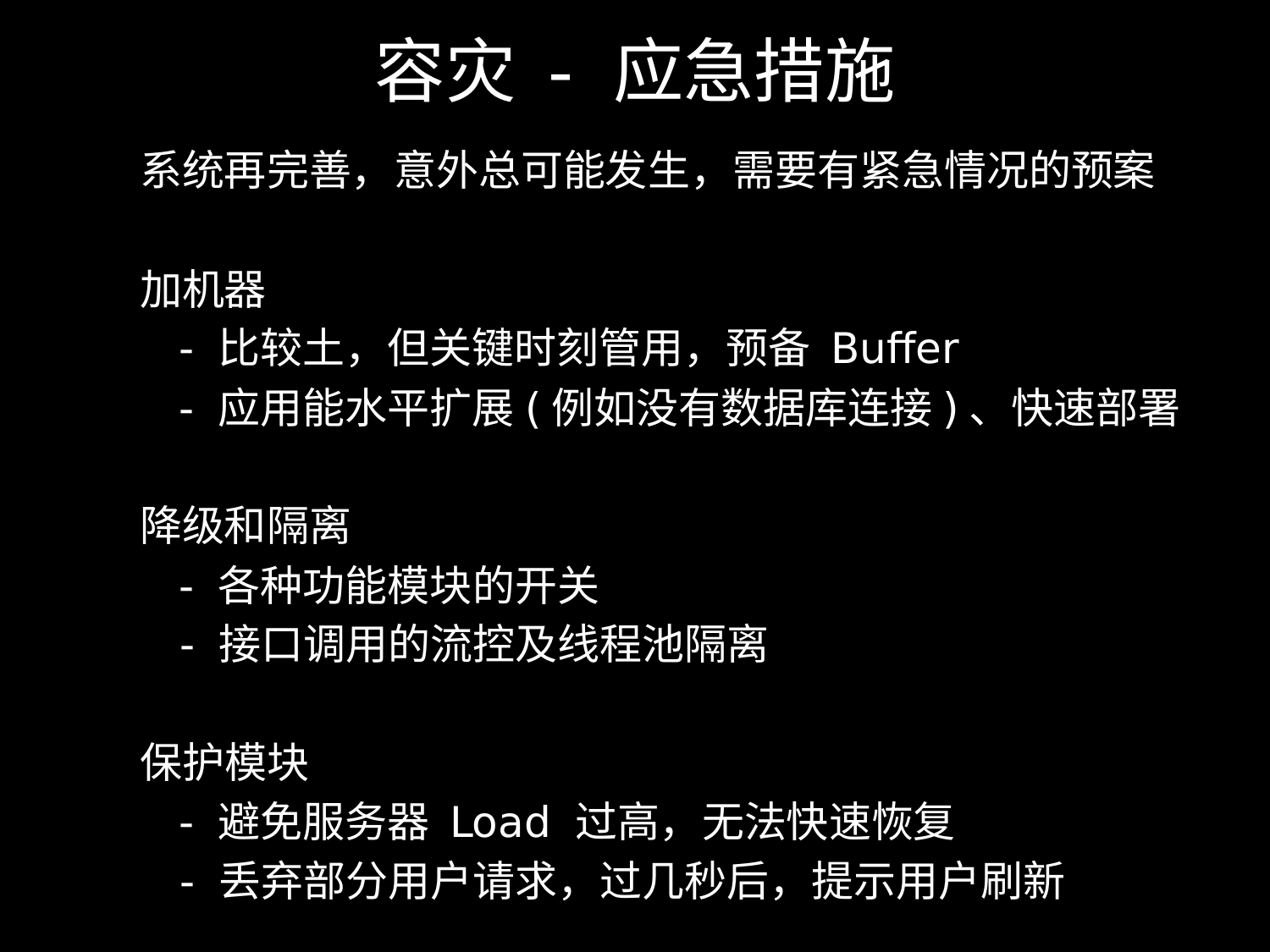

# 容灾 - 应急措施
系统再完善，意外总可能发生，需要有紧急情况的预案

加机器
	- 比较土，但关键时刻管用，预备 Buffer
	- 应用能水平扩展(例如没有数据库连接)、快速部署

降级和隔离
	- 各种功能模块的开关
   - 接口调用的流控及线程池隔离

保护模块
	- 避免服务器 Load 过高，无法快速恢复
   - 丢弃部分用户请求，过几秒后，提示用户刷新